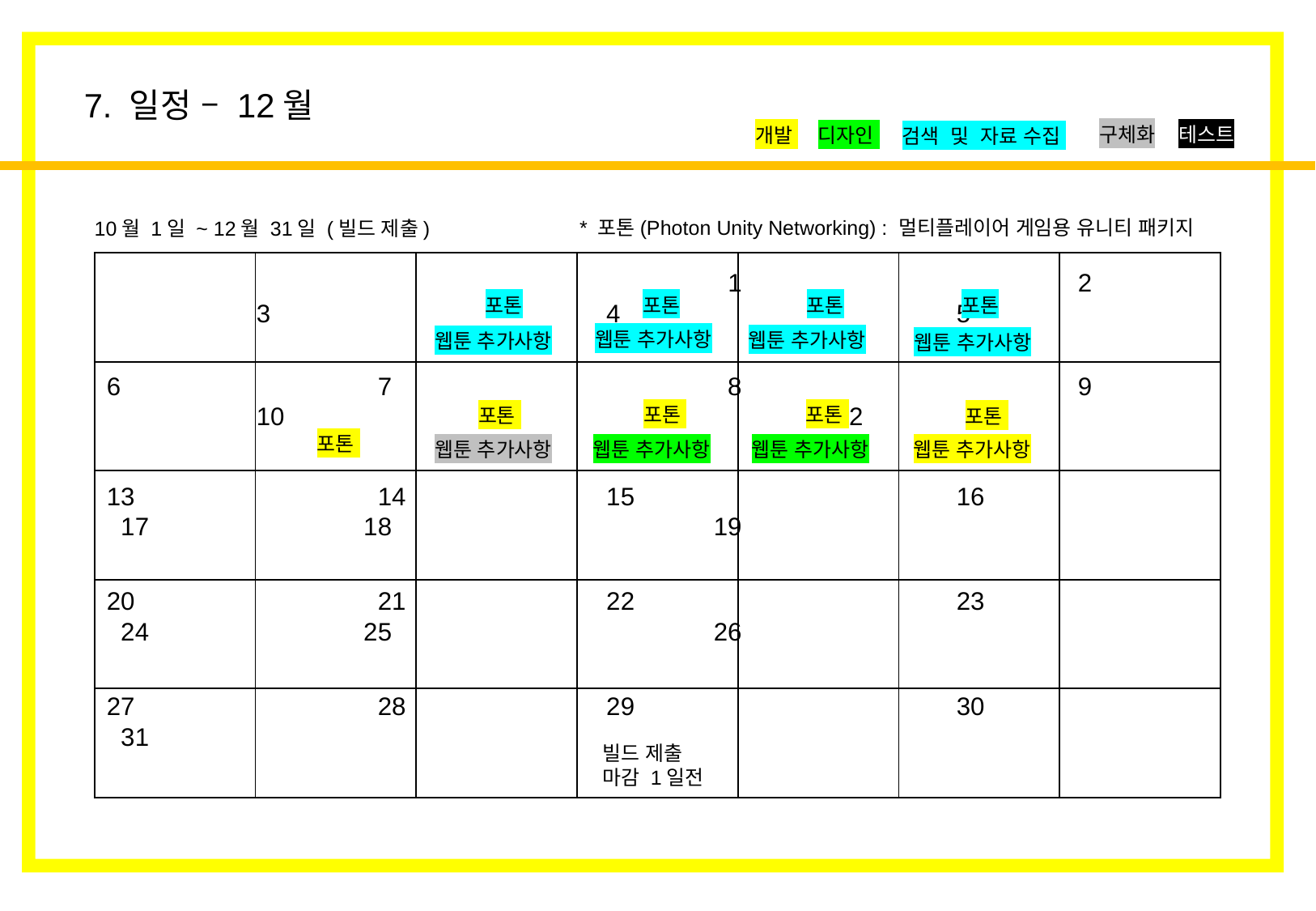

7. 일정 – 12월
구체화
테스트
개발
디자인
검색  및  자료 수집

* 포톤(Photon Unity Networking) : 멀티플레이어 게임용 유니티 패키지
10월 1일 ~ 12월 31일 (빌드 제출)
|  |  |  |  |  |  |  |
| --- | --- | --- | --- | --- | --- | --- |
|  |  |  |  |  |  |  |
|  |  |  |  |  |  |  |
|  |  |  |  |  |  |  |
|  |  |  |  |  |  |  |
	 		    		  1			2		    3			  4			5

포톤
포톤
포톤
포톤
웹툰 추가사항
웹툰 추가사항
웹툰 추가사항
웹툰 추가사항
6 		    7		 	  8			9		    10		  11			12

포톤
포톤
포톤
포톤
포톤
웹툰 추가사항
웹툰 추가사항
웹툰 추가사항
웹툰 추가사항
13 		    14		  15			16		    17		  18			19

20		    21		  22			23		    24		  25			26

27 		    28		  29			30		    31

빌드 제출
마감 1일전